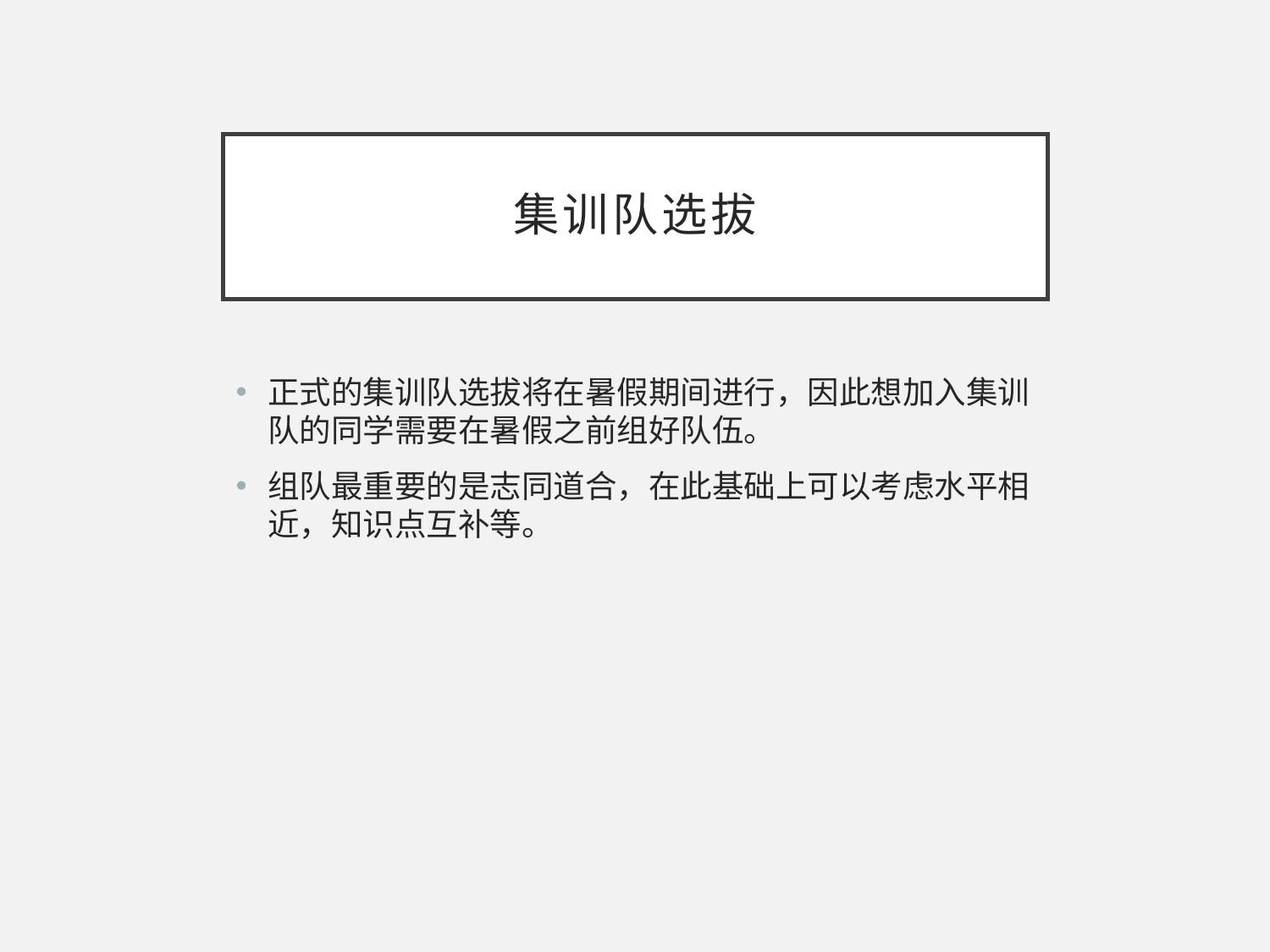

# 集训队选拔
正式的集训队选拔将在暑假期间进行，因此想加入集训队的同学需要在暑假之前组好队伍。
组队最重要的是志同道合，在此基础上可以考虑水平相近，知识点互补等。